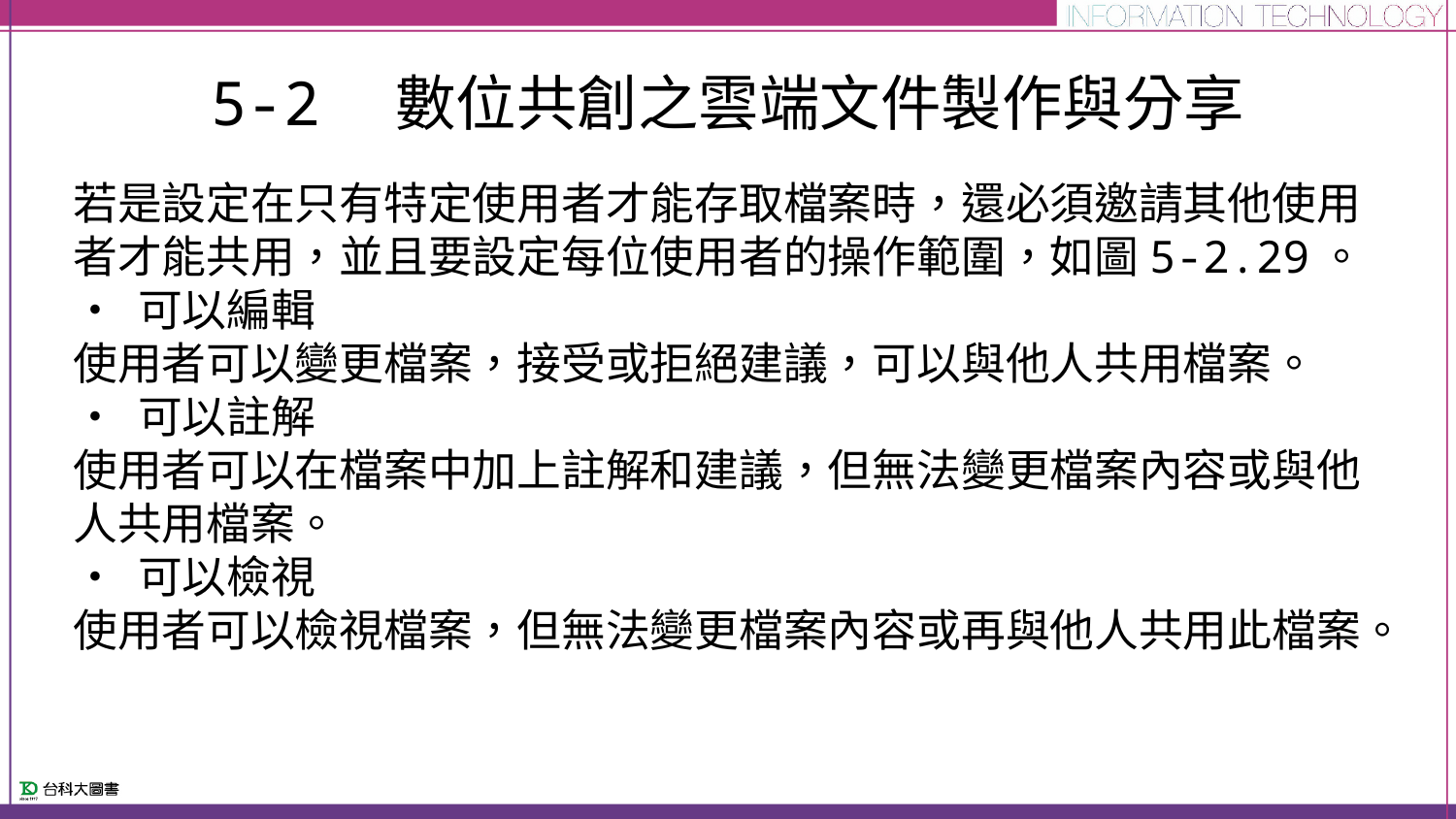

# 5-2　數位共創之雲端文件製作與分享
若是設定在只有特定使用者才能存取檔案時，還必須邀請其他使用者才能共用，並且要設定每位使用者的操作範圍，如圖5-2.29。
• 可以編輯
使用者可以變更檔案，接受或拒絕建議，可以與他人共用檔案。
• 可以註解
使用者可以在檔案中加上註解和建議，但無法變更檔案內容或與他人共用檔案。
• 可以檢視
使用者可以檢視檔案，但無法變更檔案內容或再與他人共用此檔案。